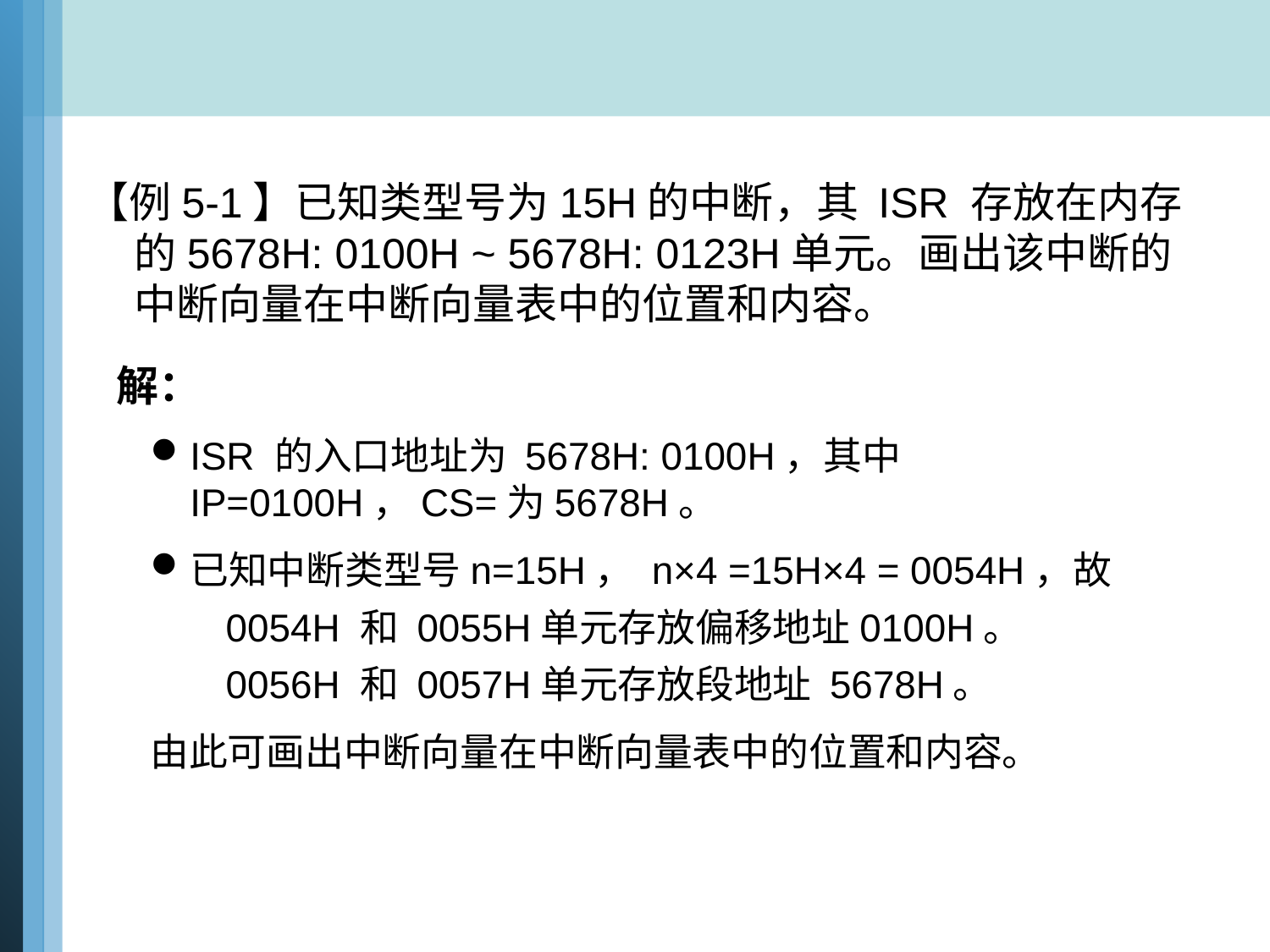

【例5-1】已知类型号为15H的中断，其 ISR 存放在内存的5678H: 0100H ~ 5678H: 0123H单元。画出该中断的中断向量在中断向量表中的位置和内容。
  解：
ISR 的入口地址为 5678H: 0100H，其中IP=0100H，CS=为5678H。
已知中断类型号n=15H， n×4 =15H×4 = 0054H，故
       0054H 和 0055H单元存放偏移地址0100H。
       0056H 和 0057H单元存放段地址 5678H。
由此可画出中断向量在中断向量表中的位置和内容。
86